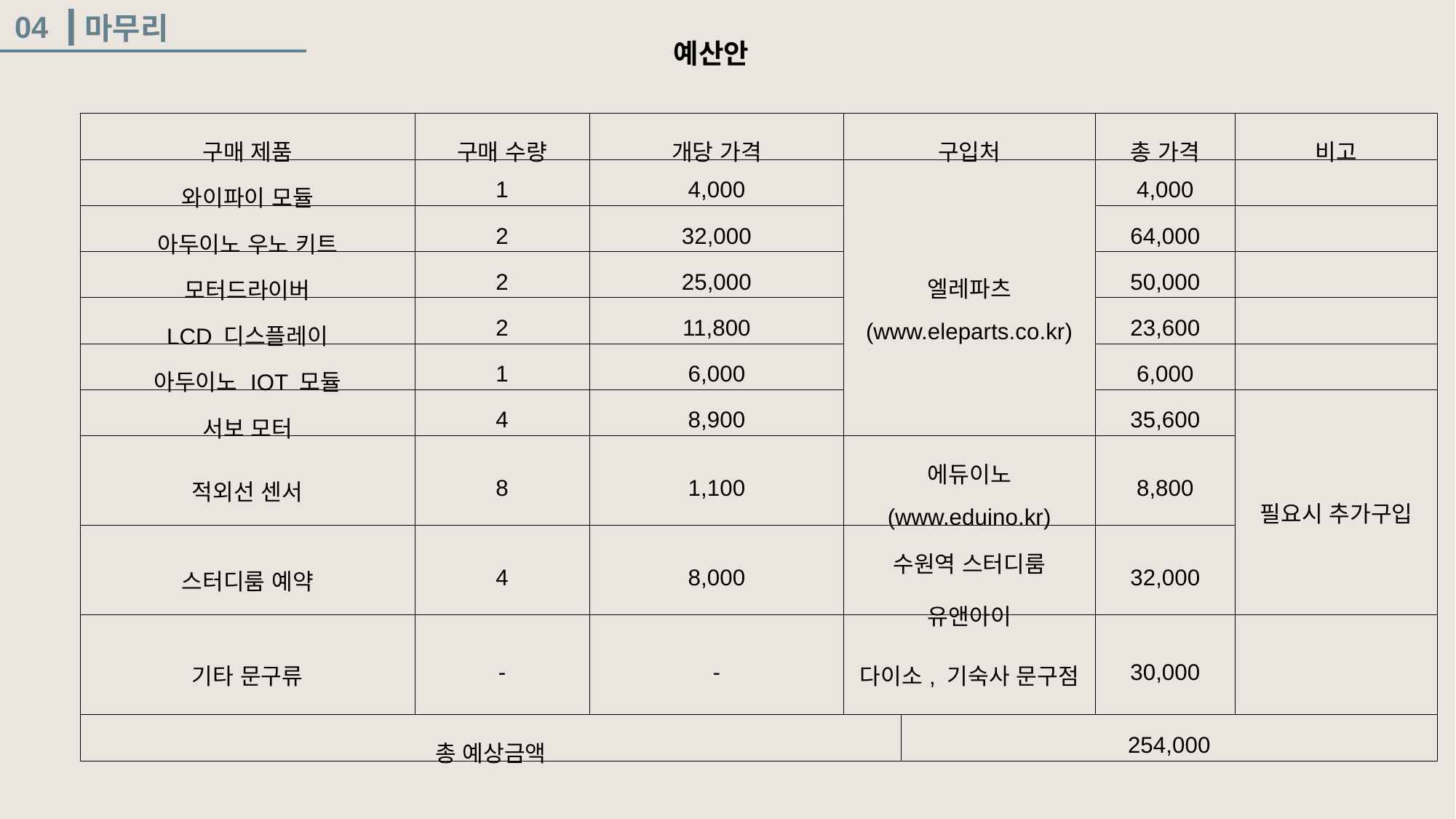

04
마무리

예산안
| 구매 제품 | 구매 수량 | 개당 가격 | 구입처 |  | 총 가격 | 비고 |
| --- | --- | --- | --- | --- | --- | --- |
| 와이파이 모듈 | 1 | 4,000 | 엘레파츠 (www.eleparts.co.kr) |  | 4,000 |  |
| 아두이노 우노 키트 | 2 | 32,000 |  |  | 64,000 |  |
| 모터드라이버 | 2 | 25,000 |  |  | 50,000 |  |
| LCD 디스플레이 | 2 | 11,800 |  |  | 23,600 |  |
| 아두이노 IOT 모듈 | 1 | 6,000 |  |  | 6,000 |  |
| 서보 모터 | 4 | 8,900 |  |  | 35,600 | 필요시 추가구입 |
| 적외선 센서 | 8 | 1,100 | 에듀이노 (www.eduino.kr) |  | 8,800 |  |
| 스터디룸 예약 | 4 | 8,000 | 수원역 스터디룸 유앤아이 |  | 32,000 |  |
| 기타 문구류 | - | - | 다이소, 기숙사 문구점 |  | 30,000 |  |
| 총 예상금액 |  |  |  | 254,000 |  |  |